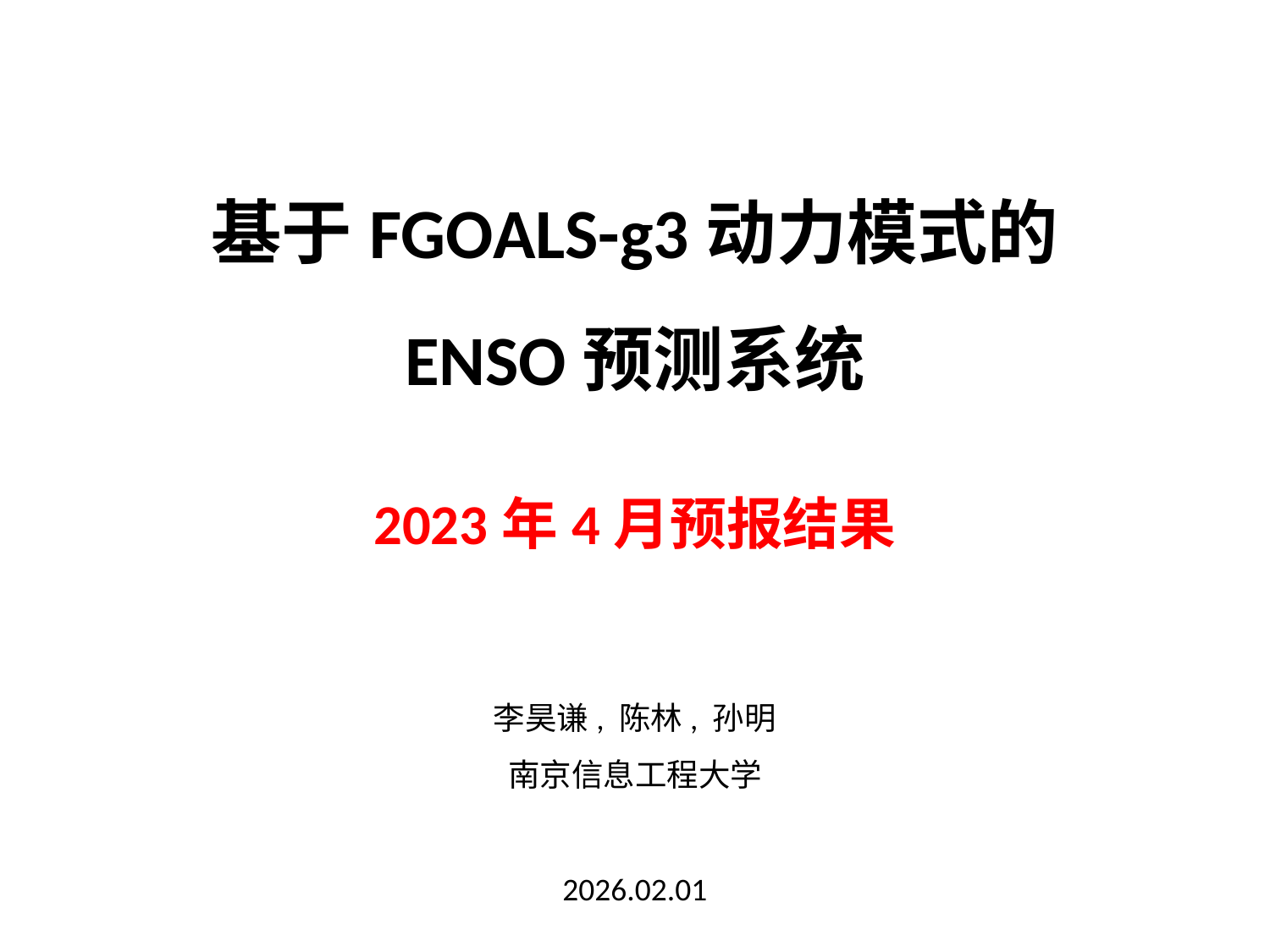

基于FGOALS-g3动力模式的
ENSO预测系统

2023年4月预报结果

李昊谦, 陈林, 孙明
南京信息工程大学

2026.02.01